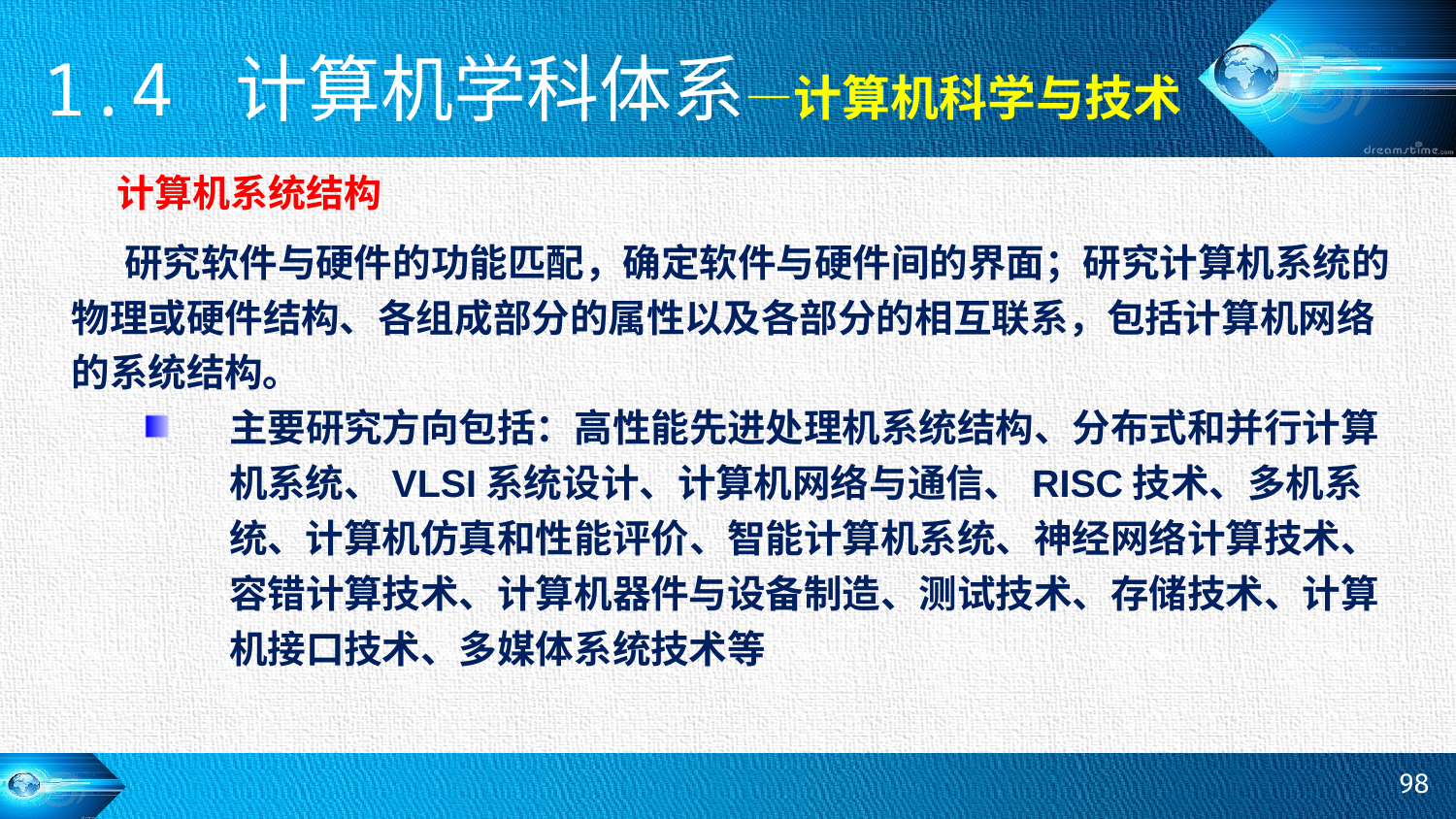

1.4 计算机学科体系—计算机科学与技术
# 计算机系统结构
     研究软件与硬件的功能匹配，确定软件与硬件间的界面；研究计算机系统的物理或硬件结构、各组成部分的属性以及各部分的相互联系，包括计算机网络的系统结构。
主要研究方向包括：高性能先进处理机系统结构、分布式和并行计算机系统、VLSI系统设计、计算机网络与通信、RISC技术、多机系统、计算机仿真和性能评价、智能计算机系统、神经网络计算技术、容错计算技术、计算机器件与设备制造、测试技术、存储技术、计算机接口技术、多媒体系统技术等
98